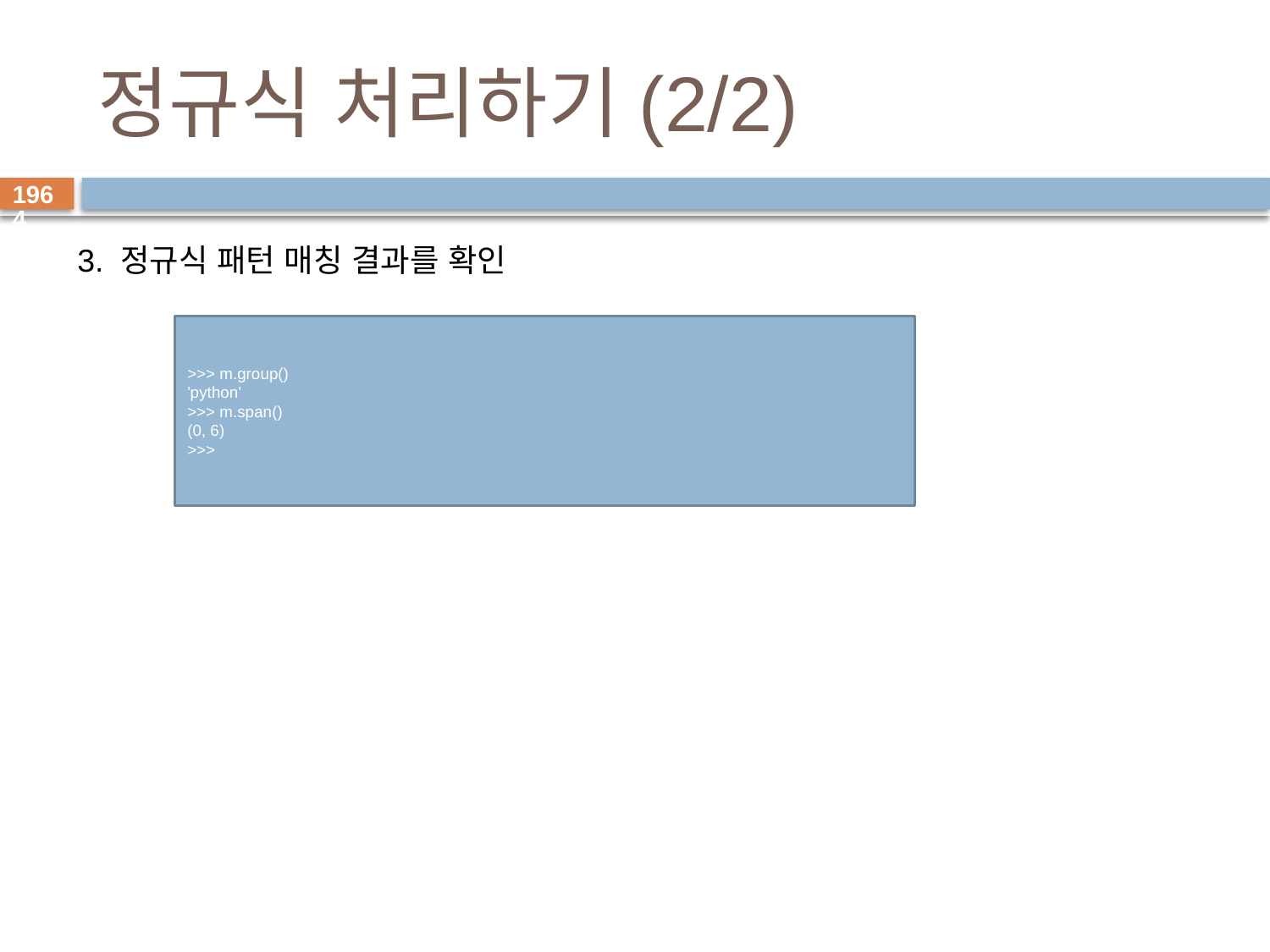

# 정규식 처리하기(2/2)
1964
3. 정규식 패턴 매칭 결과를 확인
>>> m.group()
'python'
>>> m.span()
(0, 6)
>>>